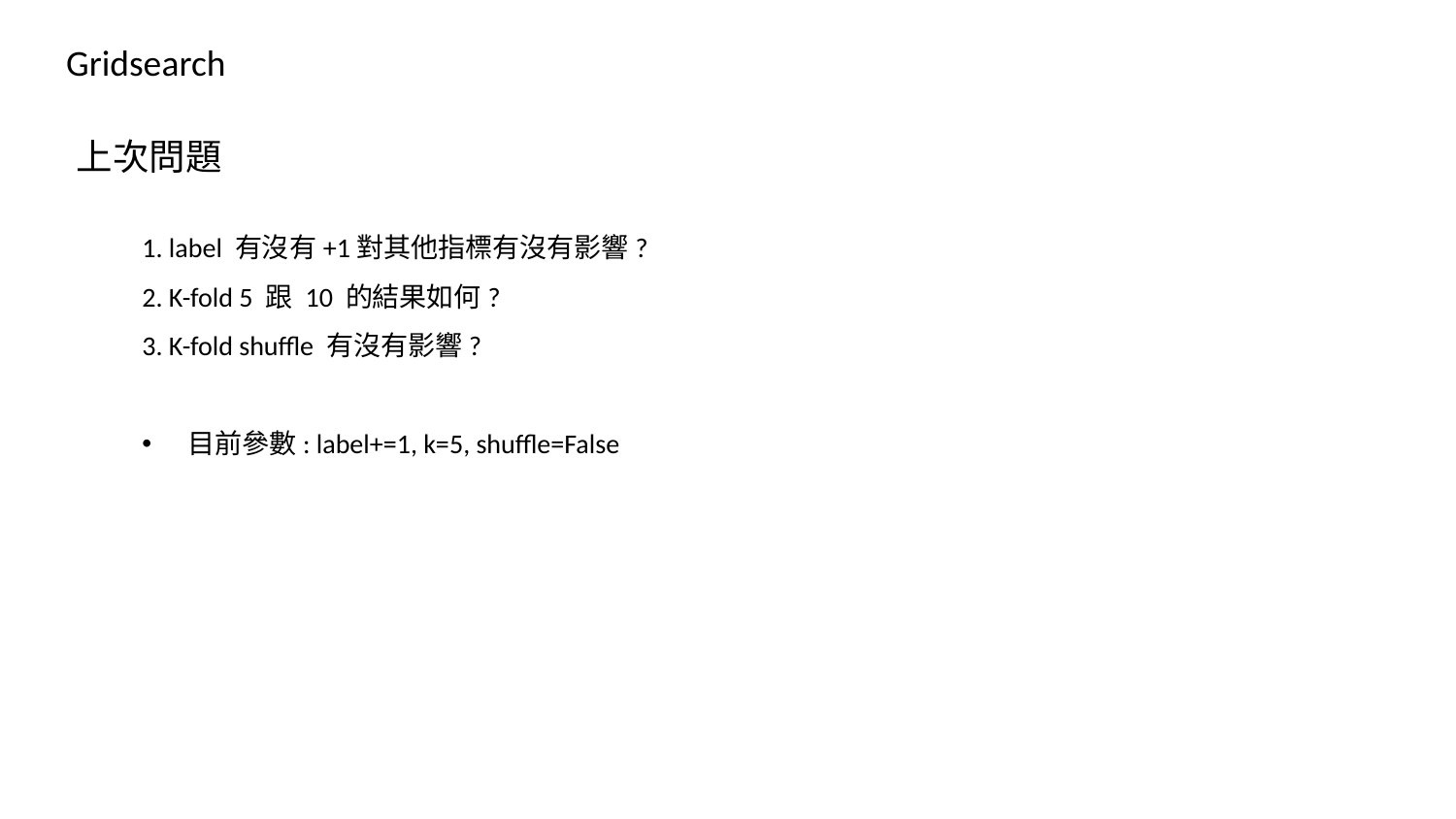

Gridsearch
上次問題
1. label 有沒有+1對其他指標有沒有影響?
2. K-fold 5 跟 10 的結果如何?
3. K-fold shuffle 有沒有影響?

目前參數: label+=1, k=5, shuffle=False